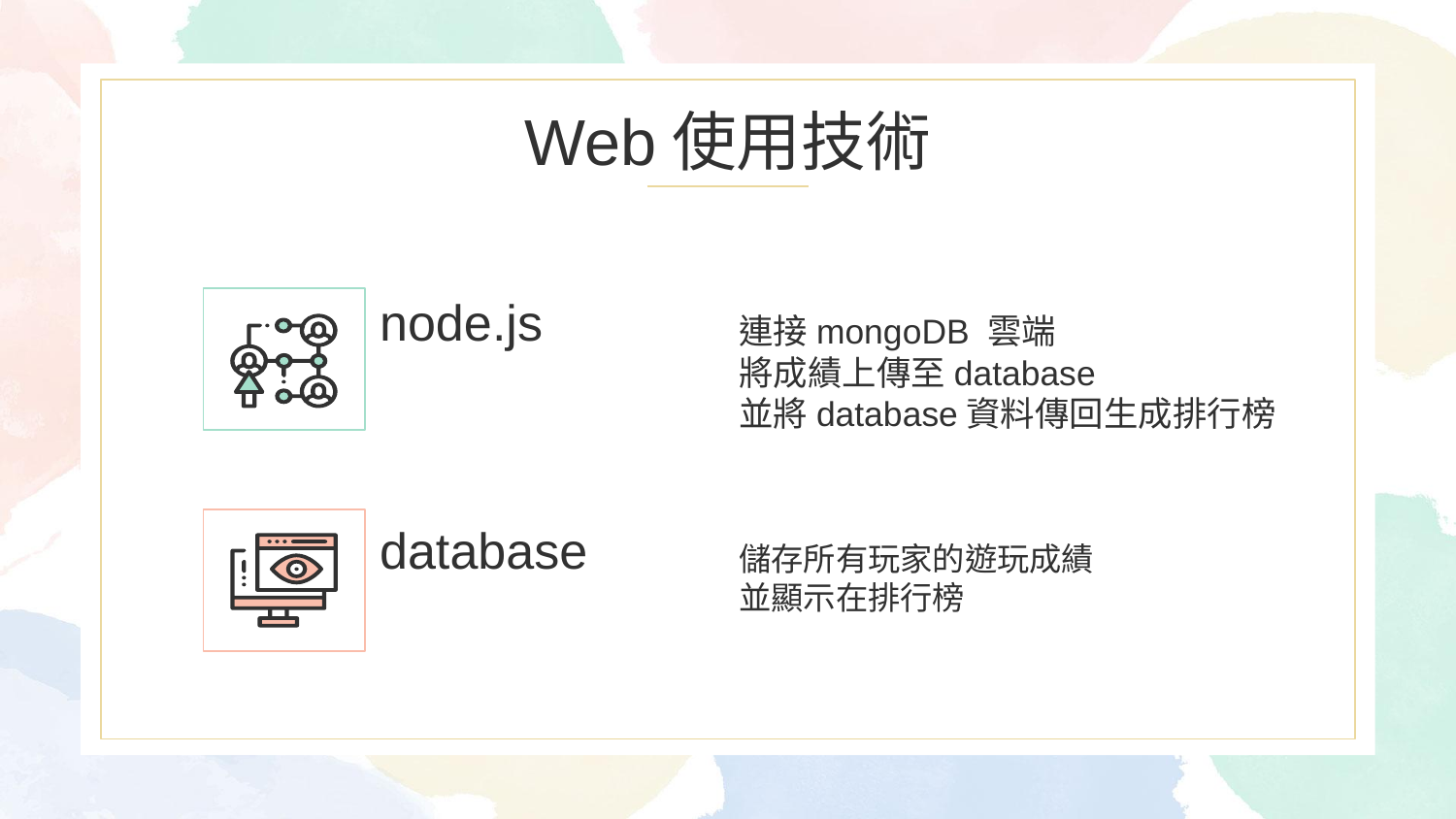

# Web使用技術
連接mongoDB 雲端
將成績上傳至database
並將database資料傳回生成排行榜
node.js

儲存所有玩家的遊玩成績
並顯示在排行榜
database